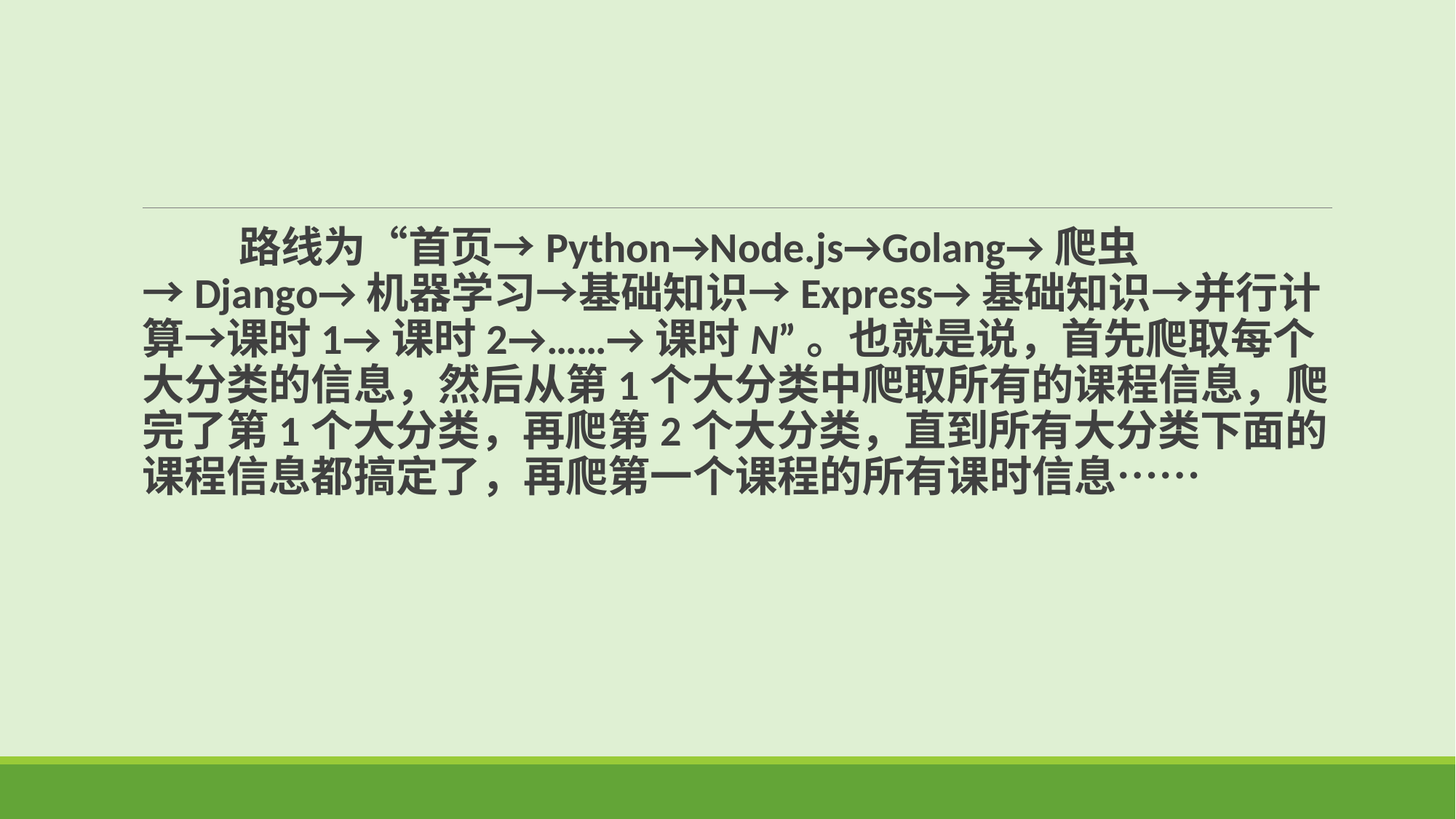

路线为“首页→Python→Node.js→Golang→爬虫→Django→机器学习→基础知识→Express→基础知识→并行计算→课时1→课时2→……→课时N”。也就是说，首先爬取每个大分类的信息，然后从第1个大分类中爬取所有的课程信息，爬完了第1个大分类，再爬第2个大分类，直到所有大分类下面的课程信息都搞定了，再爬第一个课程的所有课时信息……